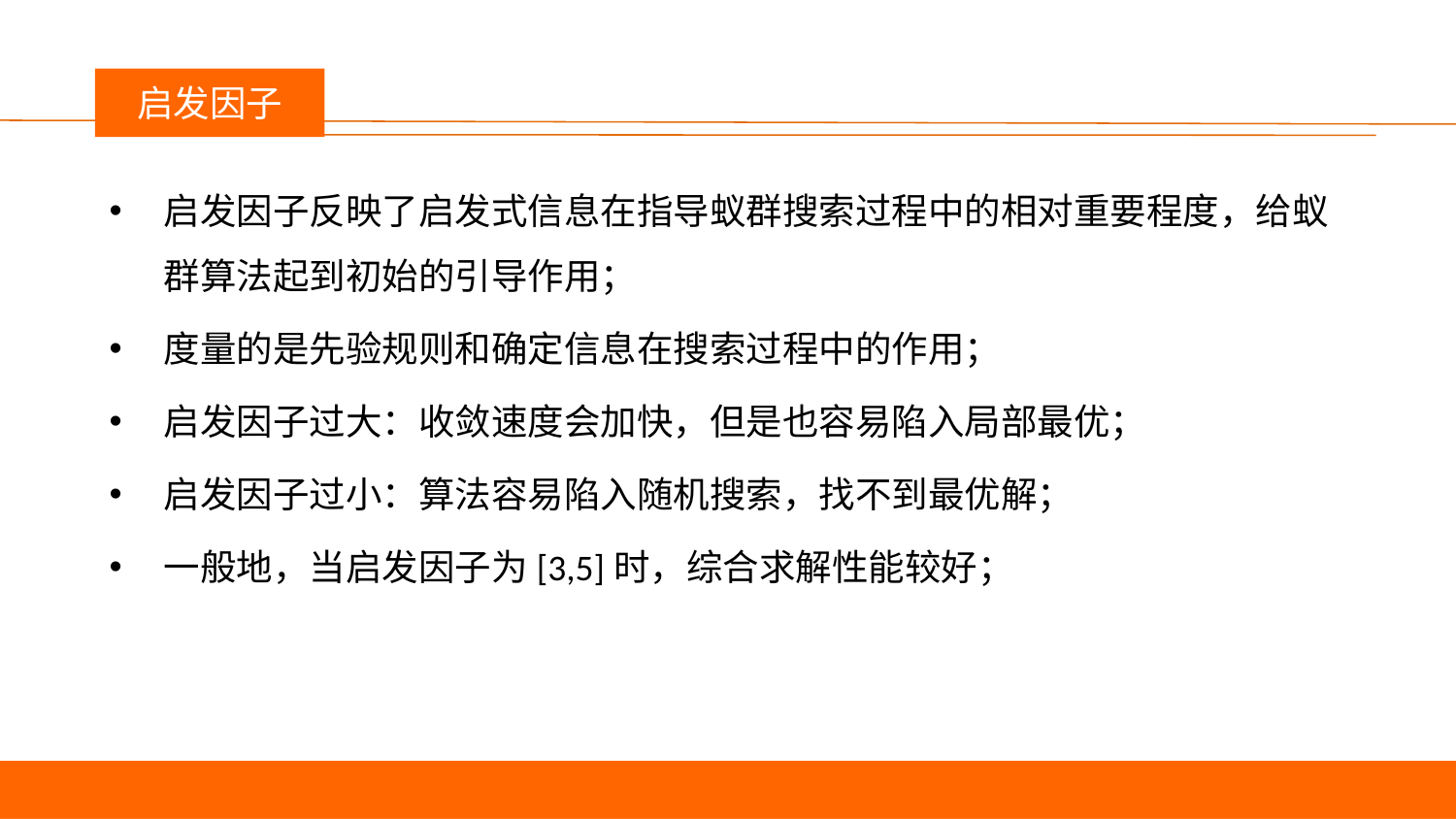

议程
启发因子

启发因子反映了启发式信息在指导蚁群搜索过程中的相对重要程度，给蚁群算法起到初始的引导作用；
度量的是先验规则和确定信息在搜索过程中的作用；
启发因子过大：收敛速度会加快，但是也容易陷入局部最优；
启发因子过小：算法容易陷入随机搜索，找不到最优解；
一般地，当启发因子为[3,5]时，综合求解性能较好；